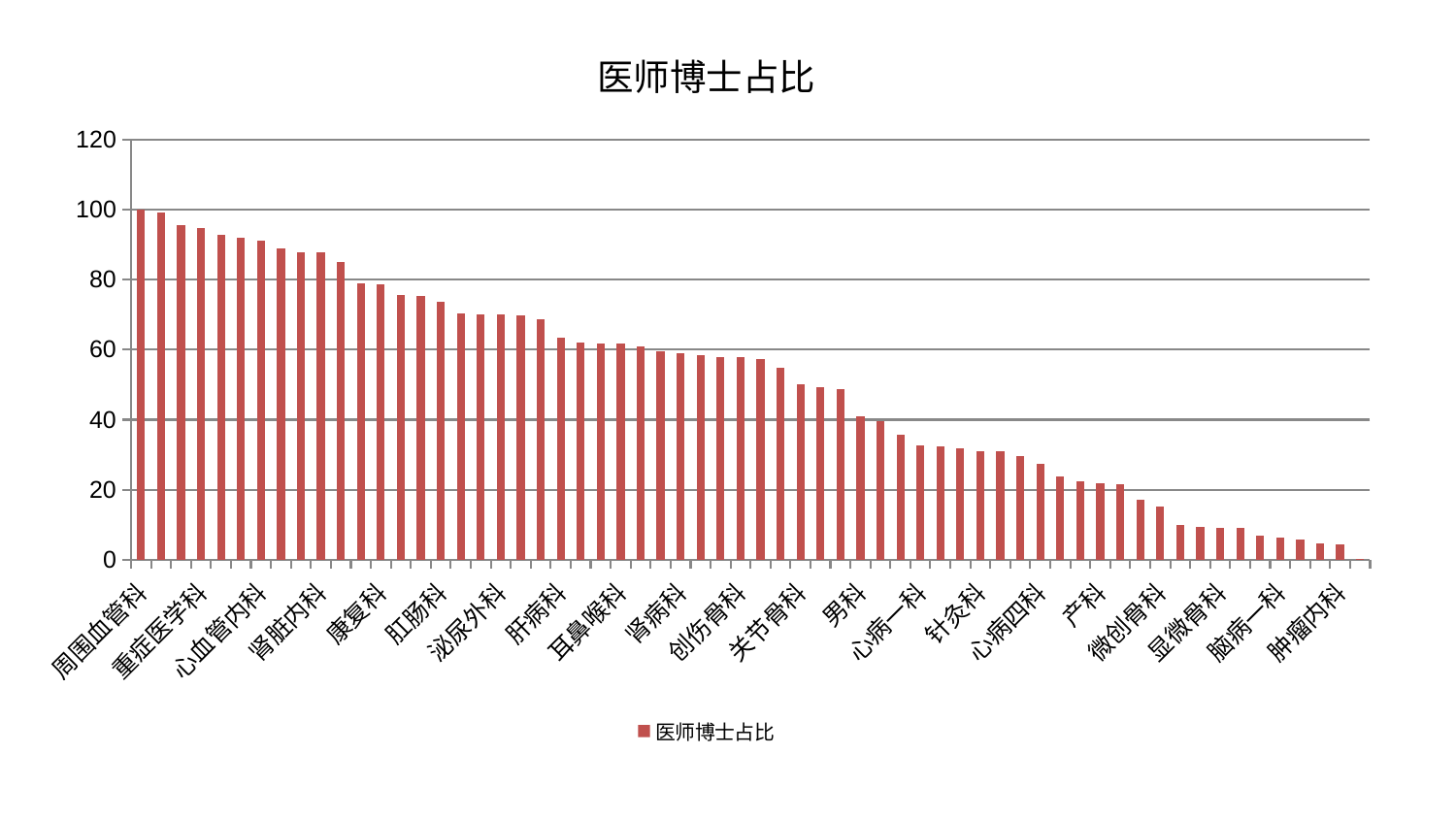

### Chart: 医师博士占比

| Category | 医师博士占比 |
|---|---|
| 周围血管科 | 100.0 |
| 脊柱骨科 | 99.11060068480064 |
| 内分泌科 | 95.48113386736749 |
| 重症医学科 | 94.74938033187095 |
| 眼科 | 92.86030481061307 |
| 老年医学科 | 91.95861170164049 |
| 心血管内科 | 91.25473896006427 |
| 小儿推拿科 | 88.93971160826878 |
| 心病二科 | 87.78898162358558 |
| 肾脏内科 | 87.76255830112052 |
| 胸外科 | 85.16253008095042 |
| 妇二科 | 79.05880359554365 |
| 康复科 | 78.72062754358835 |
| 脑病三科 | 75.64447275150876 |
| 风湿病科 | 75.47999656309251 |
| 肛肠科 | 73.72020954896786 |
| 乳腺甲状腺外科 | 70.49903072811496 |
| 西区重症医学科 | 70.22273340831006 |
| 泌尿外科 | 70.16871258141923 |
| 呼吸内科 | 69.87815363853397 |
| 中医外治中心 | 68.78287646704814 |
| 肝病科 | 63.464292433242754 |
| 美容皮肤科 | 62.02866440770402 |
| 普通外科 | 61.78845502944761 |
| 耳鼻喉科 | 61.738964399095174 |
| 综合内科 | 60.89900592162454 |
| 脾胃病科 | 59.50160962676773 |
| 肾病科 | 59.018868139096064 |
| 皮肤科 | 58.42319082706528 |
| 消化内科 | 57.95450031504359 |
| 创伤骨科 | 57.77267711500994 |
| 东区肾病科 | 57.38707527784049 |
| 小儿骨科 | 54.93727338780716 |
| 关节骨科 | 49.999525129615435 |
| 东区重症医学科 | 49.273508514821394 |
| 儿科 | 48.76827144198858 |
| 男科 | 41.006360144007076 |
| 神经外科 | 39.50611295045494 |
| 神经内科 | 35.81681047682416 |
| 心病一科 | 32.723743965817604 |
| 口腔科 | 32.431065517172996 |
| 妇科 | 31.891686815484114 |
| 针灸科 | 31.097681633142845 |
| 治未病中心 | 30.860127825214956 |
| 脾胃科消化科合并 | 29.721191156780822 |
| 心病四科 | 27.347303632390403 |
| 妇科妇二科合并 | 23.91836187310371 |
| 骨科 | 22.266002916950356 |
| 产科 | 21.782006815630087 |
| 推拿科 | 21.43799610188749 |
| 运动损伤骨科 | 17.11492495137588 |
| 微创骨科 | 15.108394808493117 |
| 血液科 | 10.044828438691173 |
| 身心医学科 | 9.432923498332414 |
| 显微骨科 | 9.132059891836109 |
| 脑病二科 | 9.110802287293048 |
| 心病三科 | 6.947410992464062 |
| 脑病一科 | 6.407348172548414 |
| 医院 | 5.65761851384506 |
| 肝胆外科 | 4.674439660010782 |
| 肿瘤内科 | 4.463556721777719 |
| 中医经典科 | 0.1617729465085038 |
8